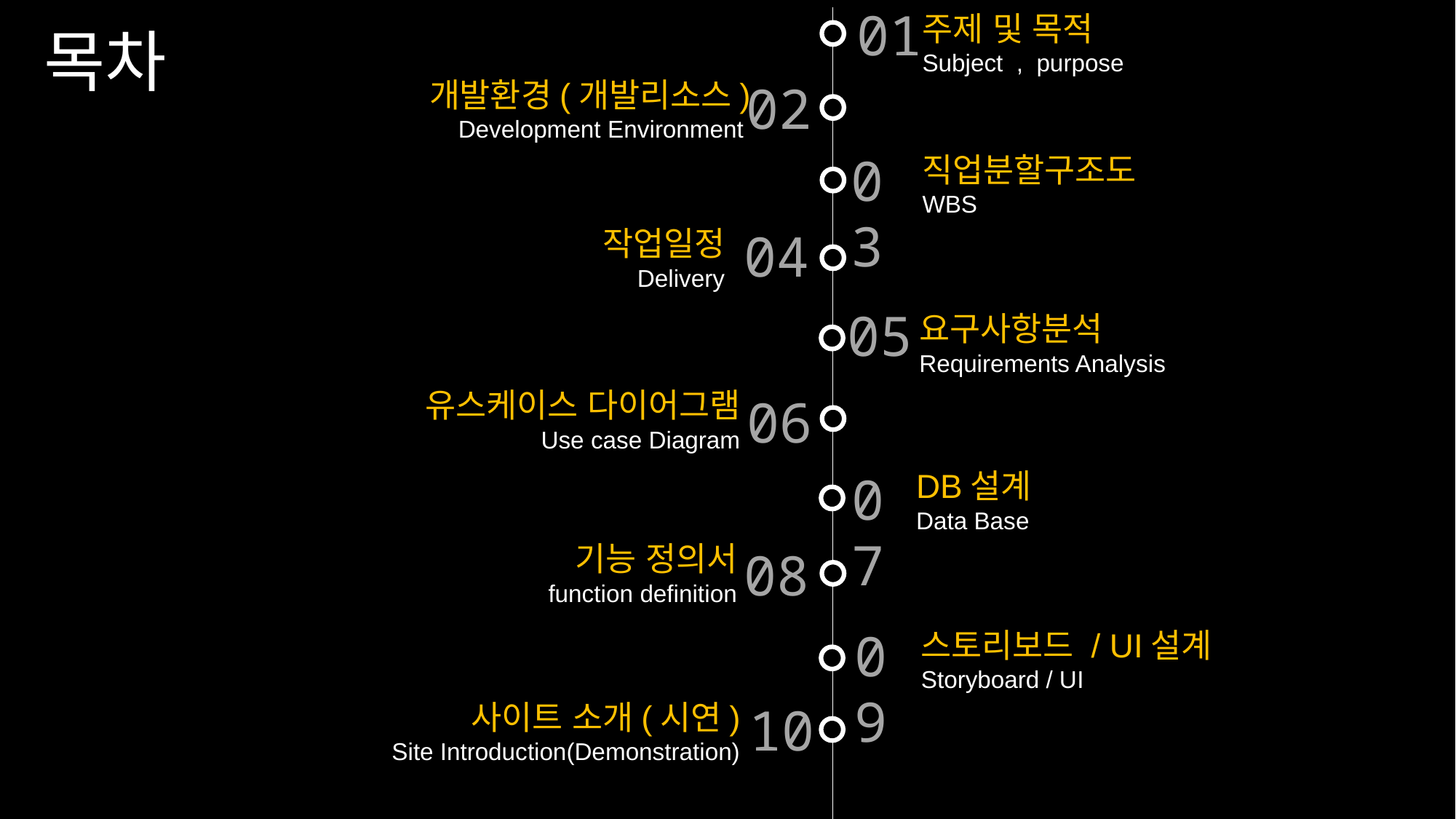

주제 및 목적
Subject  ,  purpose

01
목차

개발환경(개발리소스)
Development Environment

02

03
직업분할구조도
WBS

04
작업일정
Delivery

05
요구사항분석
Requirements Analysis

유스케이스 다이어그램
Use case Diagram

06

DB설계
Data Base

07

기능 정의서
function definition

08

09
스토리보드 / UI설계
Storyboard / UI

사이트 소개(시연)
Site Introduction(Demonstration)

10